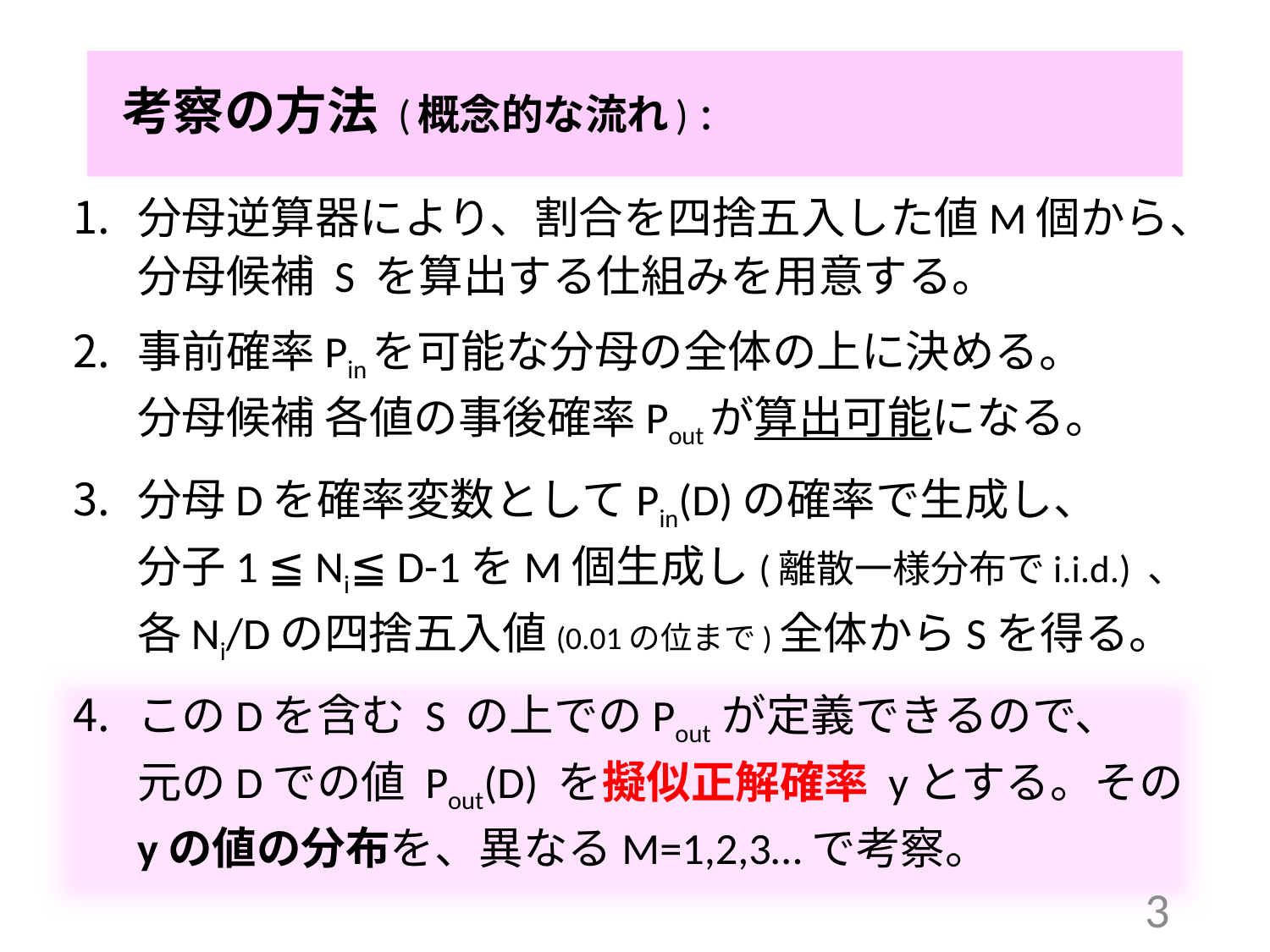

# 考察の方法 (概念的な流れ) :
分母逆算器により、割合を四捨五入した値M個から、分母候補 S を算出する仕組みを用意する。
事前確率Pinを可能な分母の全体の上に決める。
分母候補 各値の事後確率Poutが算出可能になる。
分母Dを確率変数としてPin(D)の確率で生成し、
分子1 ≦ Ni≦ D-1をM個生成し(離散一様分布でi.i.d.) 、
各Ni/Dの四捨五入値(0.01の位まで)全体からSを得る。
このDを含む S の上でのPout が定義できるので、
元のDでの値 Pout(D) を擬似正解確率 yとする。そのyの値の分布を、異なるM=1,2,3…で考察。

3